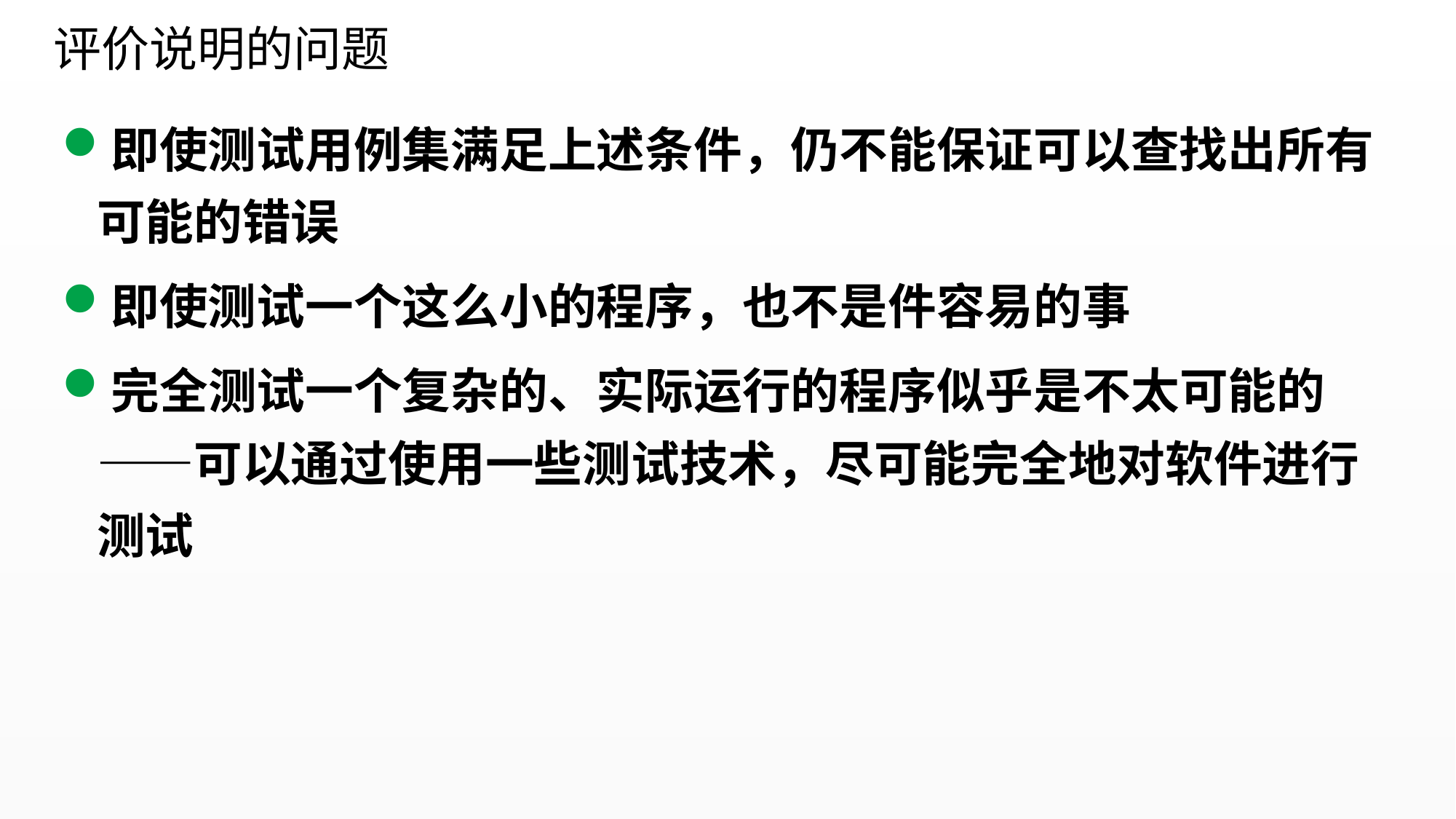

评价说明的问题
即使测试用例集满足上述条件，仍不能保证可以查找出所有可能的错误
即使测试一个这么小的程序，也不是件容易的事
完全测试一个复杂的、实际运行的程序似乎是不太可能的——可以通过使用一些测试技术，尽可能完全地对软件进行测试